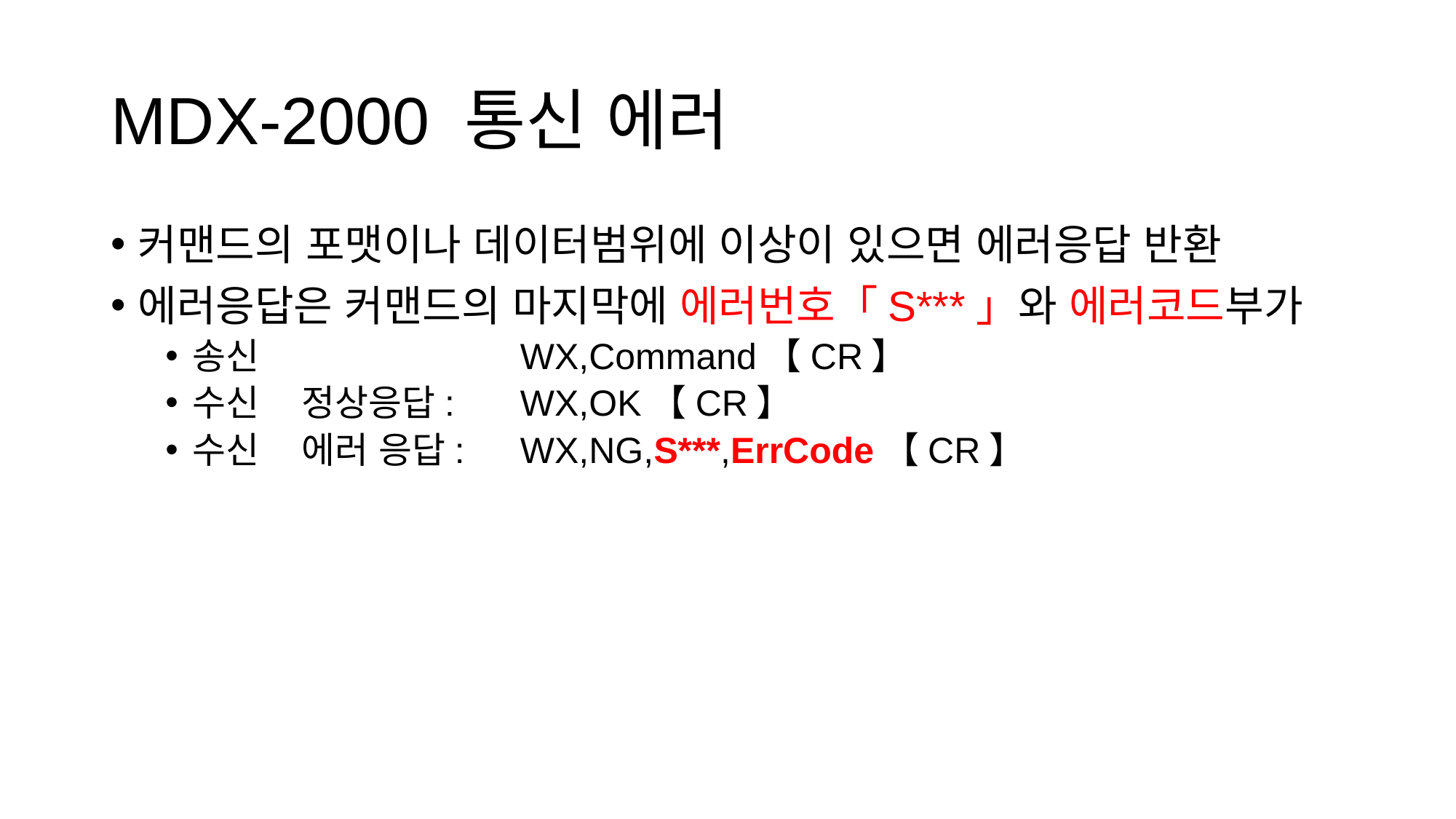

# MDX-2000 통신 에러
커맨드의 포맷이나 데이터범위에 이상이 있으면 에러응답 반환
에러응답은 커맨드의 마지막에 에러번호「S***」와 에러코드부가
송신			WX,Command【CR】
수신	정상응답:	WX,OK【CR】
수신 	에러 응답:	WX,NG,S***,ErrCode【CR】